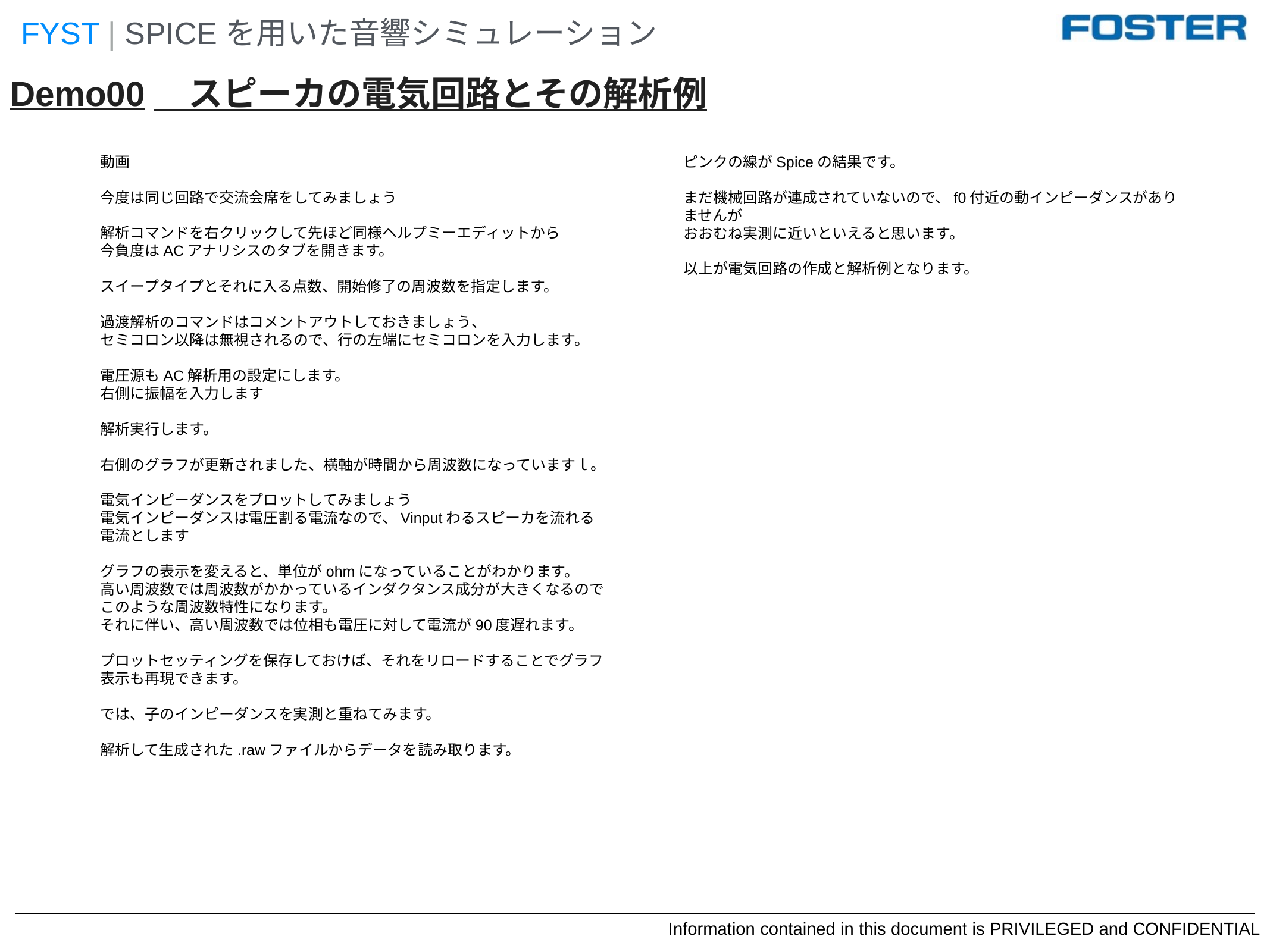

FYST | SPICEを用いた音響シミュレーション
Demo00　スピーカの電気回路とその解析例
動画

今度は同じ回路で交流会席をしてみましょう

解析コマンドを右クリックして先ほど同様ヘルプミーエディットから
今負度はACアナリシスのタブを開きます。

スイープタイプとそれに入る点数、開始修了の周波数を指定します。

過渡解析のコマンドはコメントアウトしておきましょう、
セミコロン以降は無視されるので、行の左端にセミコロンを入力します。

電圧源もAC解析用の設定にします。
右側に振幅を入力します

解析実行します。

右側のグラフが更新されました、横軸が時間から周波数になっていますｌ。

電気インピーダンスをプロットしてみましょう
電気インピーダンスは電圧割る電流なので、Vinputわるスピーカを流れる電流とします

グラフの表示を変えると、単位がohmになっていることがわかります。
高い周波数では周波数がかかっているインダクタンス成分が大きくなるので
このような周波数特性になります。
それに伴い、高い周波数では位相も電圧に対して電流が90度遅れます。

プロットセッティングを保存しておけば、それをリロードすることでグラフ表示も再現できます。

では、子のインピーダンスを実測と重ねてみます。

解析して生成された.rawファイルからデータを読み取ります。
ピンクの線がSpiceの結果です。

まだ機械回路が連成されていないので、f0付近の動インピーダンスがありませんが
おおむね実測に近いといえると思います。

以上が電気回路の作成と解析例となります。